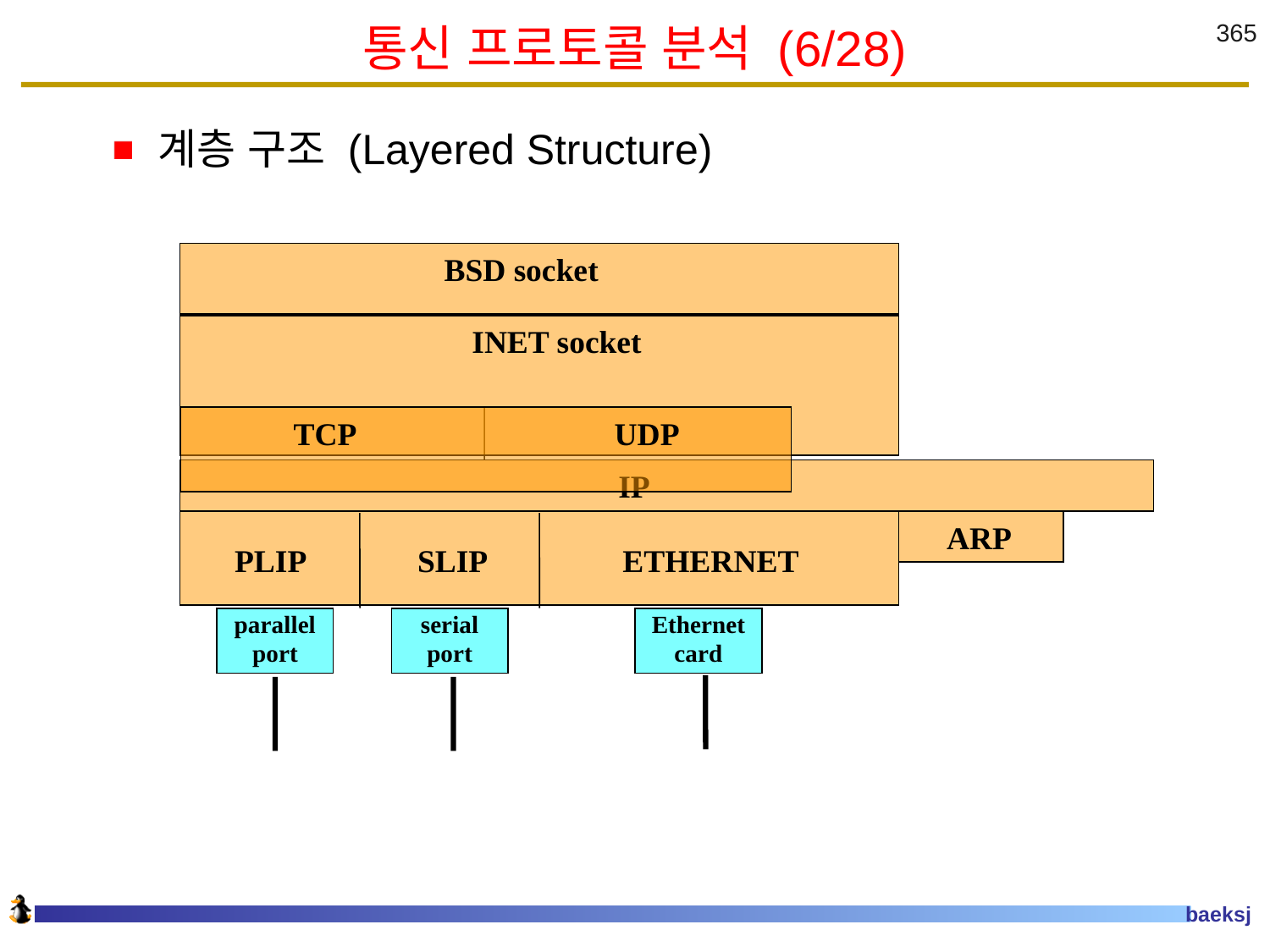

# 통신 프로토콜 분석 (6/28)
365
계층 구조 (Layered Structure)
                                    BSD socket

                                        INET socket

              TCP                                   UDP

                                                         IP

      PLIP              SLIP                 ETHERNET

     ARP

parallel
port
serial
port
Ethernet
card